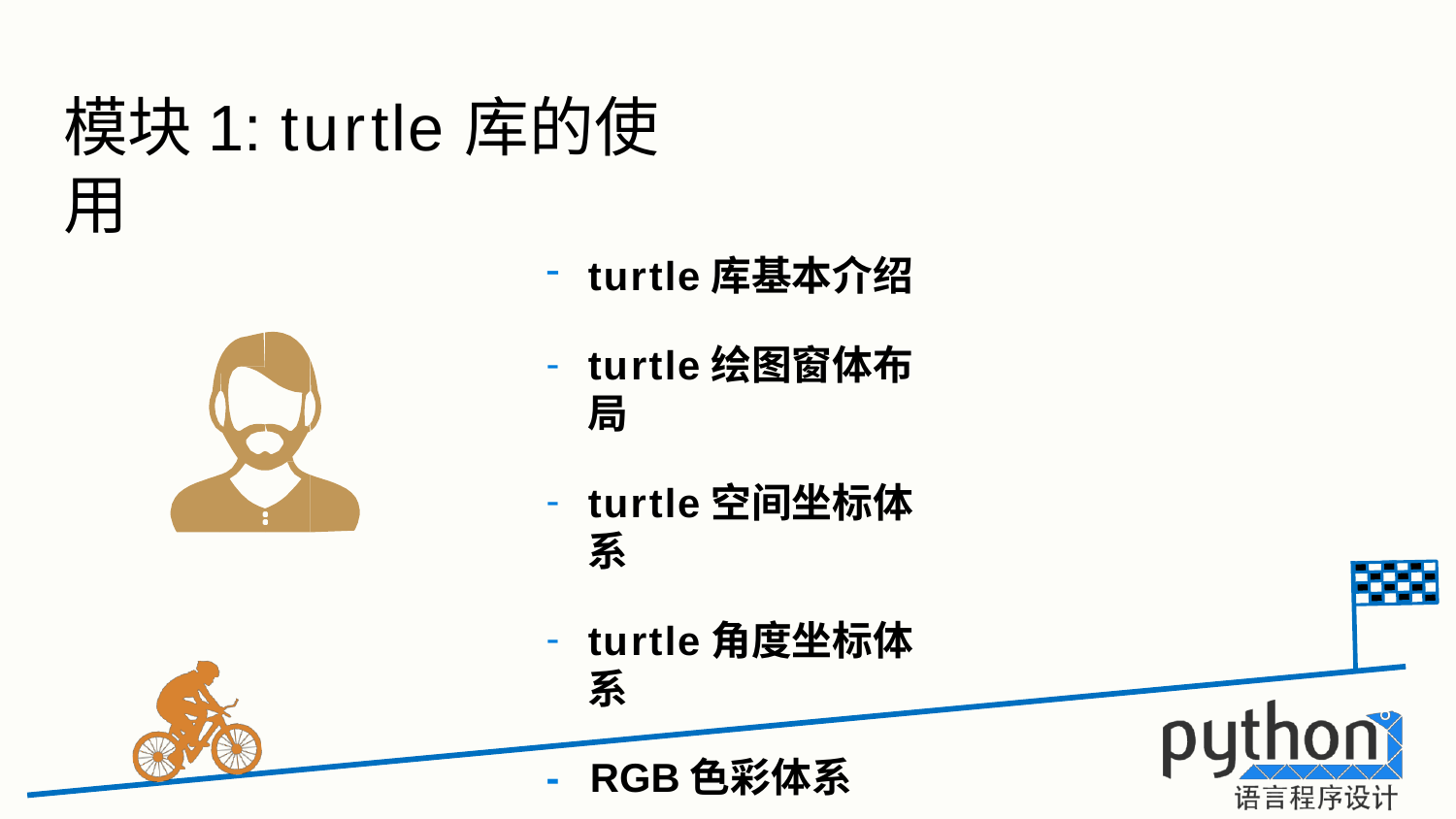

# 模块1: turtle库的使用
turtle库基本介绍

turtle绘图窗体布局

turtle空间坐标体系

turtle角度坐标体系

-	RGB色彩体系